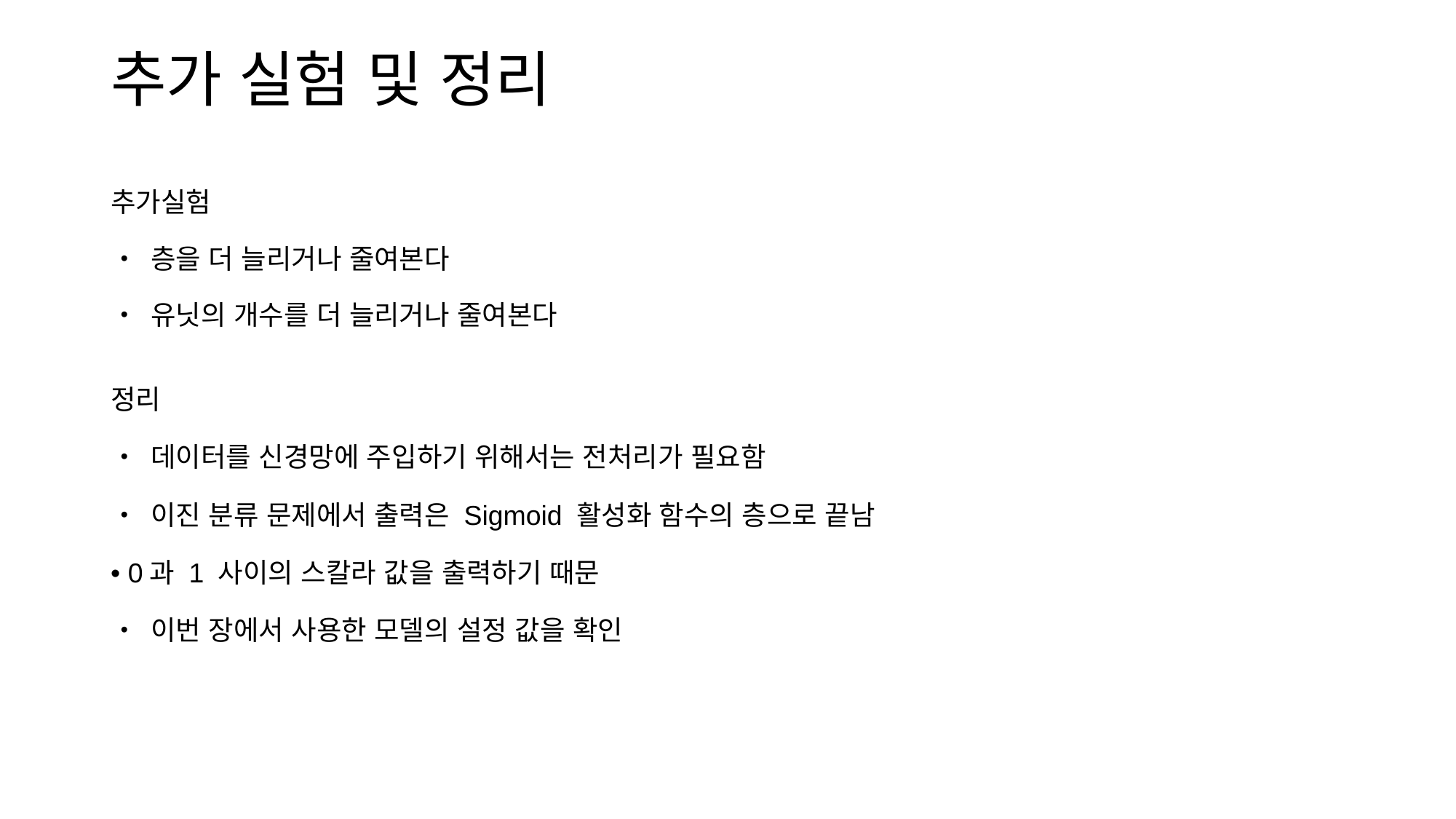

추가 실험 및 정리
추가실험
• 층을 더 늘리거나 줄여본다
• 유닛의 개수를 더 늘리거나 줄여본다
정리
• 데이터를 신경망에 주입하기 위해서는 전처리가 필요함
• 이진 분류 문제에서 출력은 Sigmoid 활성화 함수의 층으로 끝남
• 0과 1 사이의 스칼라 값을 출력하기 때문
• 이번 장에서 사용한 모델의 설정 값을 확인